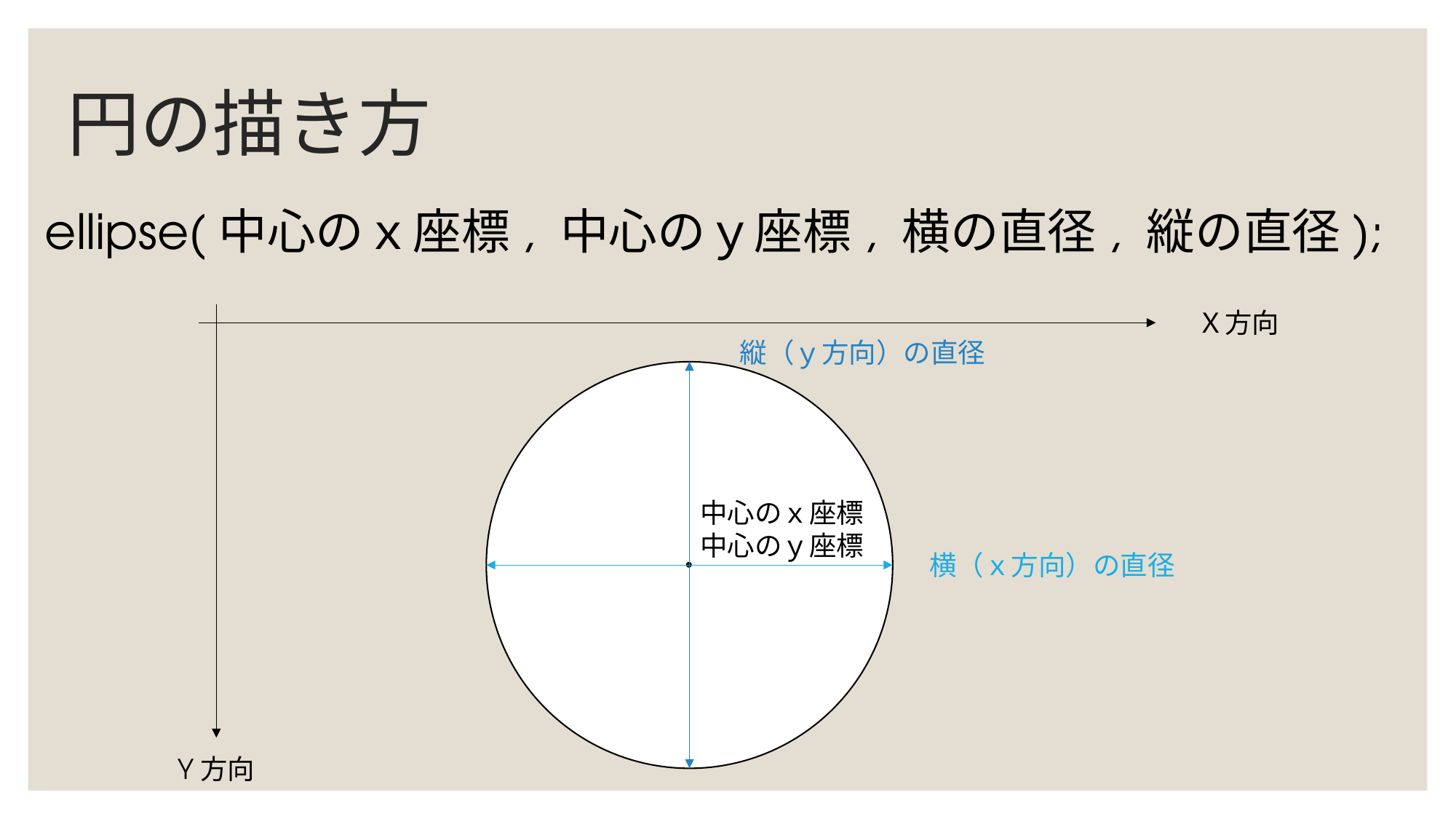

# 円の描き方
ellipse(中心のｘ座標, 中心のｙ座標, 横の直径, 縦の直径);

Ｘ方向
縦（ｙ方向）の直径

中心のｘ座標
中心のｙ座標
・
横（ｘ方向）の直径
Y方向